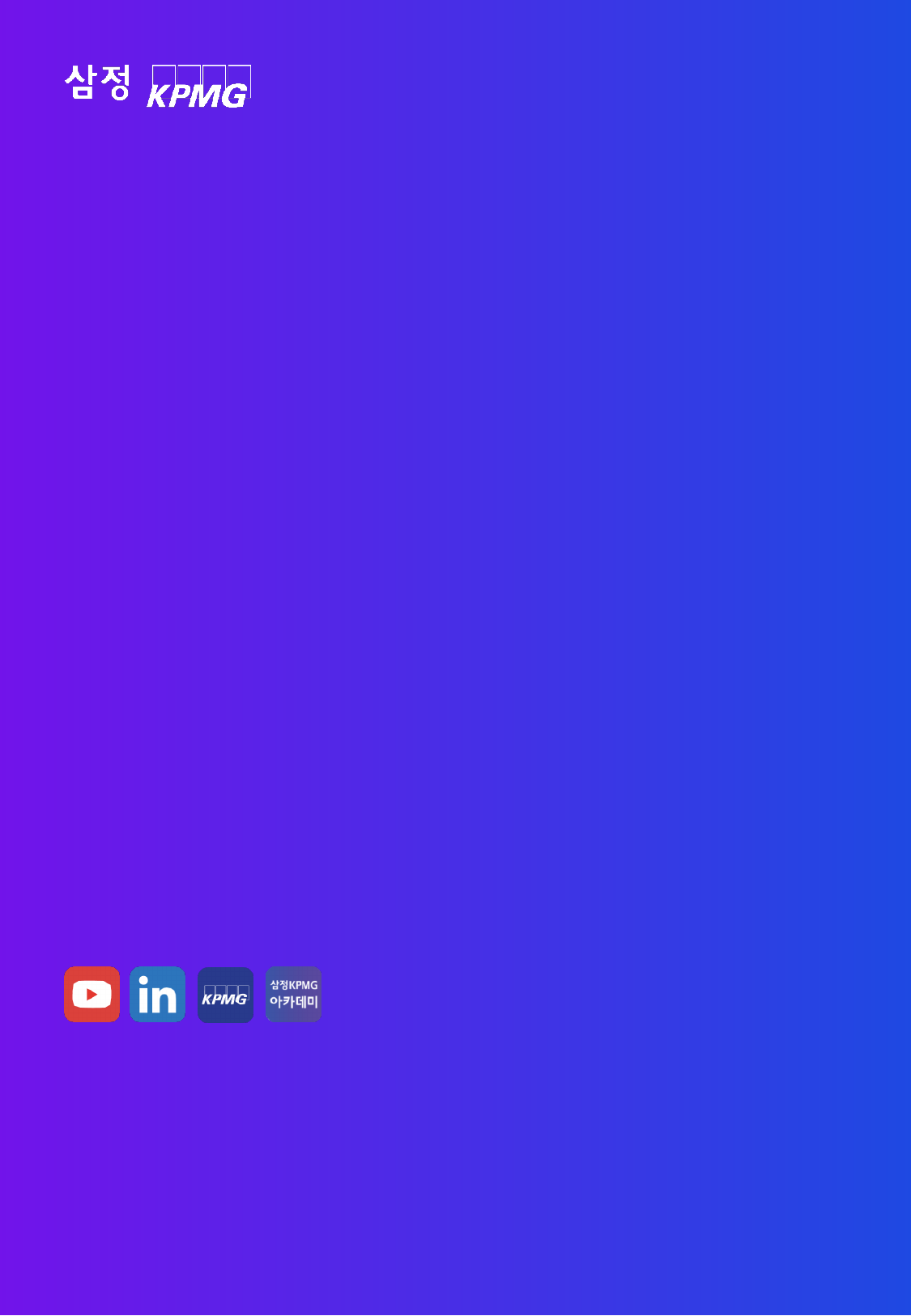

Business Contacts
| AI Enterprise 전문팀 |  |  |
| --- | --- | --- |
| 정윤호 전무 T 02-2112-7982 E yunhojung@kr.kpmg.com | 이준기 상무 T 02-2112-0615 E jlee199@kr.kpmg.com | 김정원 전무 T 02-2112-7917 E jkim185@kr.kpmg.com |
|  |  |  |
|  |  |  |